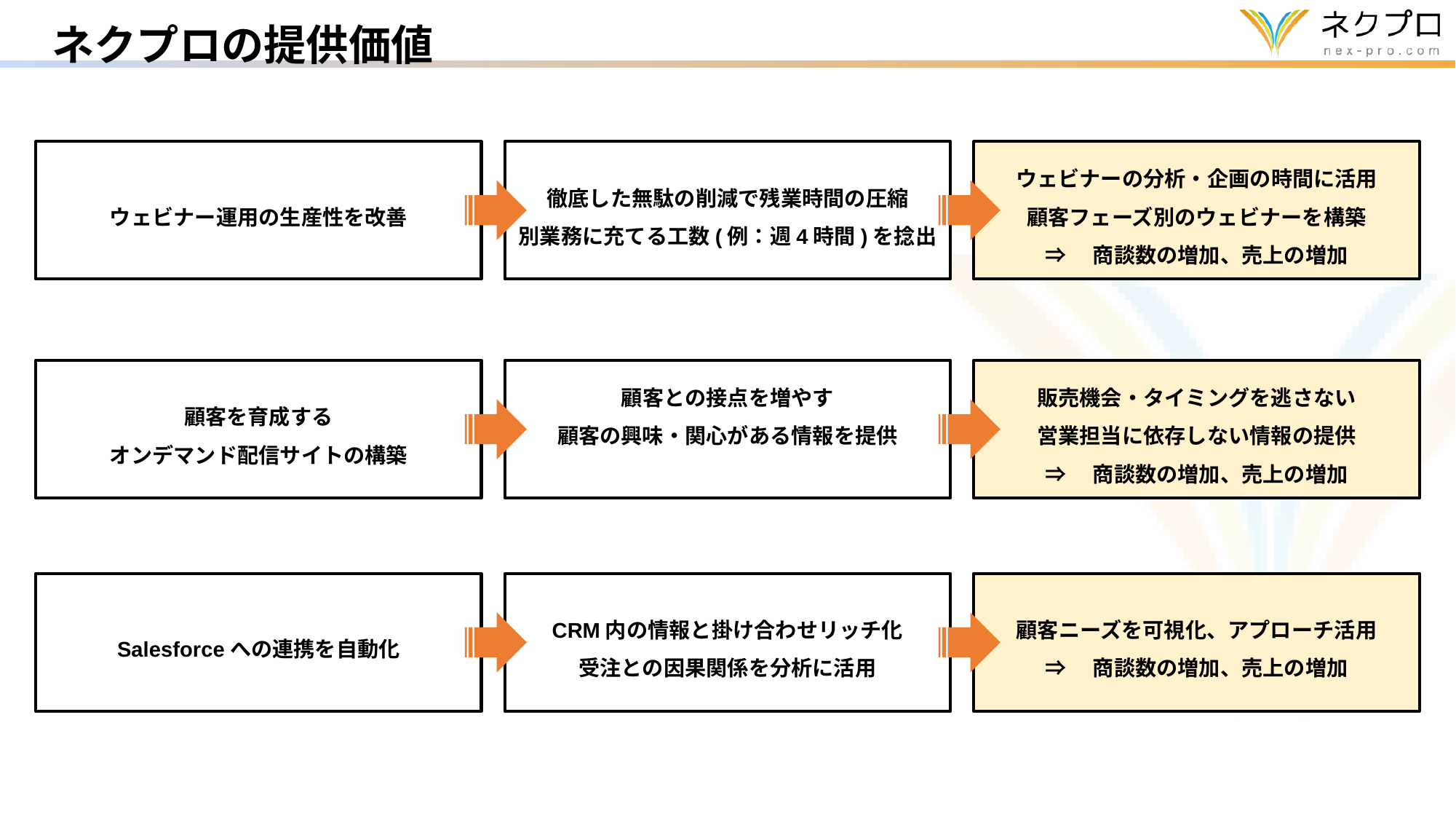

ネクプロの提供価値
ウェビナー運用の生産性を改善
徹底した無駄の削減で残業時間の圧縮
別業務に充てる工数(例：週4時間)を捻出
ウェビナーの分析・企画の時間に活用
顧客フェーズ別のウェビナーを構築
⇒　商談数の増加、売上の増加

顧客を育成する
オンデマンド配信サイトの構築
顧客との接点を増やす
顧客の興味・関心がある情報を提供
販売機会・タイミングを逃さない
営業担当に依存しない情報の提供
⇒　商談数の増加、売上の増加

Salesforceへの連携を自動化
CRM内の情報と掛け合わせリッチ化
受注との因果関係を分析に活用
顧客ニーズを可視化、アプローチ活用
⇒　商談数の増加、売上の増加